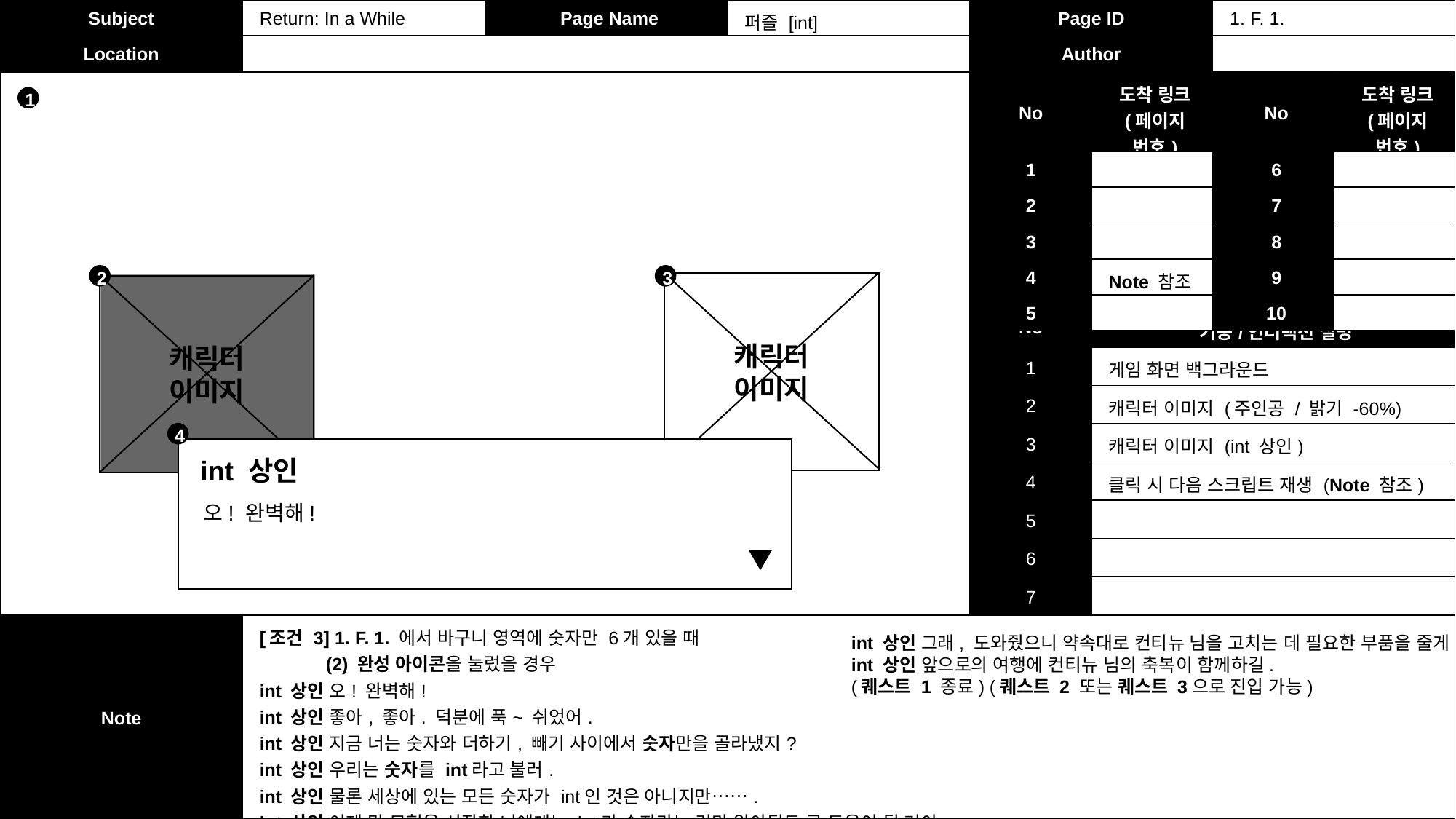

| Subject | Return: In a While | Page Name | 퍼즐 [int] | Page ID | 1. F. 1. |
| --- | --- | --- | --- | --- | --- |
| Location |  |  |  | Author |  |

| No | 도착 링크 (페이지 번호) | No | 도착 링크 (페이지 번호) |
| --- | --- | --- | --- |
| 1 |  | 6 |  |
| 2 |  | 7 |  |
| 3 |  | 8 |  |
| 4 | Note 참조 | 9 |  |
| 5 |  | 10 |  |
1
2
3

캐릭터
이미지

캐릭터
이미지
| No | 기능/인터랙션 설명 |
| --- | --- |
| 1 | 게임 화면 백그라운드 |
| 2 | 캐릭터 이미지 (주인공 / 밝기 -60%) |
| 3 | 캐릭터 이미지 (int 상인) |
| 4 | 클릭 시 다음 스크립트 재생 (Note 참조) |
| 5 |  |
| 6 |  |
| 7 |  |
4

int 상인
오! 완벽해!

| Note | [조건 3] 1. F. 1. 에서 바구니 영역에 숫자만 6개 있을 때 (2) 완성 아이콘을 눌렀을 경우 int 상인 오! 완벽해! int 상인 좋아, 좋아. 덕분에 푹~ 쉬었어. int 상인 지금 너는 숫자와 더하기, 빼기 사이에서 숫자만을 골라냈지? int 상인 우리는 숫자를 int라고 불러. int 상인 물론 세상에 있는 모든 숫자가 int인 것은 아니지만……. int 상인 이제 막 모험을 시작한 너에게는 int가 숫자라는 것만 알아둬도 큰 도움이 될 거야. |
| --- | --- |
int 상인 그래, 도와줬으니 약속대로 컨티뉴 님을 고치는 데 필요한 부품을 줄게.
int 상인 앞으로의 여행에 컨티뉴 님의 축복이 함께하길.
(퀘스트 1 종료) (퀘스트 2 또는 퀘스트 3으로 진입 가능)